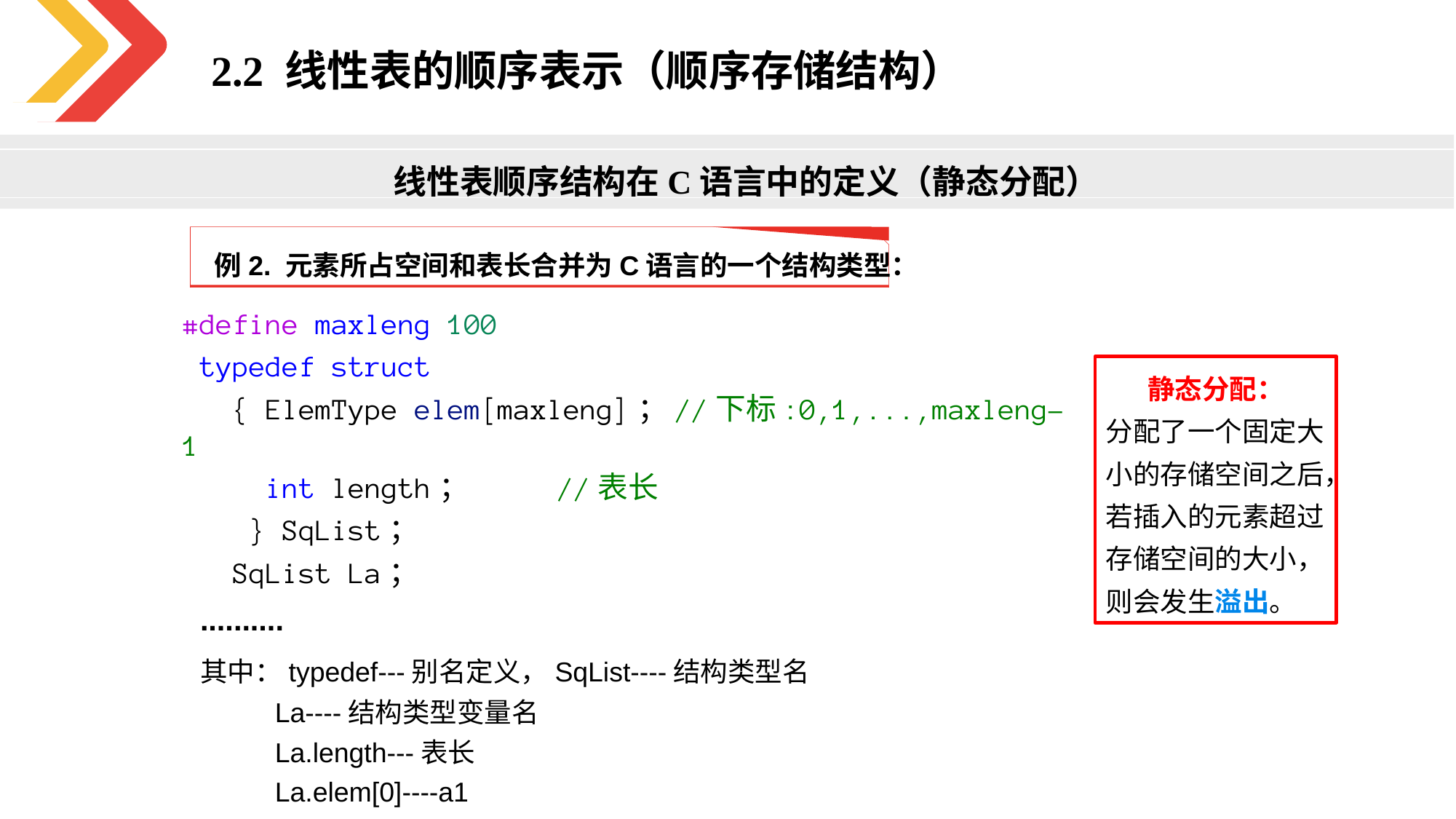

2.2 线性表的顺序表示（顺序存储结构）

线性表顺序结构在C语言中的定义（静态分配）

例2. 元素所占空间和表长合并为C语言的一个结构类型：
#define maxleng 100
 typedef struct
   { ElemType elem[maxleng]；//下标:0,1,...,maxleng-1
     int length；            //表长
    } SqList；
   SqList La；
  ..........
 其中：typedef---别名定义，SqList----结构类型名
            La----结构类型变量名
            La.length---表长
            La.elem[0]----a1
            La.elem[La.length-1]---an
静态分配：
分配了一个固定大小的存储空间之后，若插入的元素超过存储空间的大小，则会发生溢出。